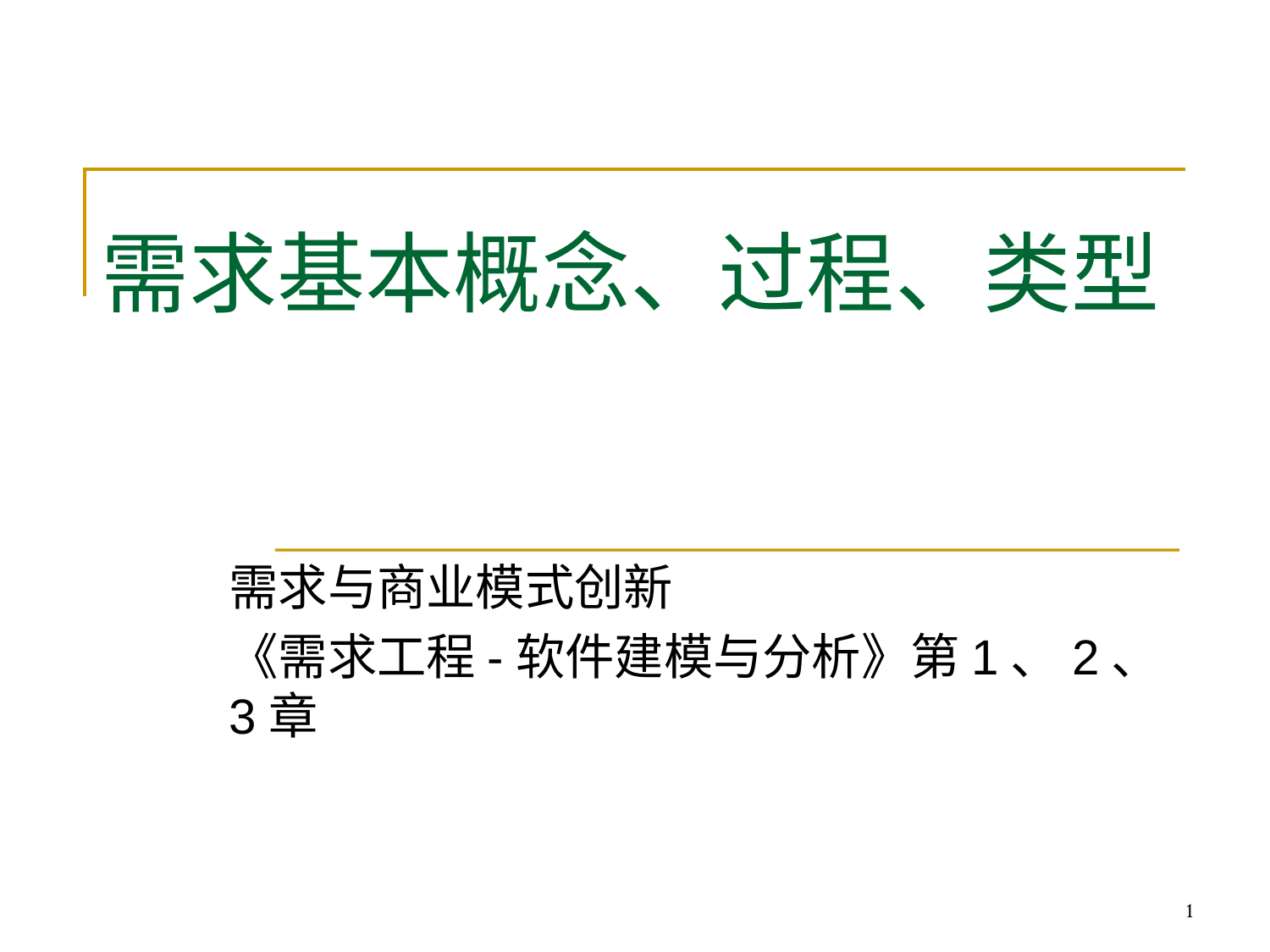

# 需求基本概念、过程、类型
需求与商业模式创新
《需求工程-软件建模与分析》第1、2、3章
1